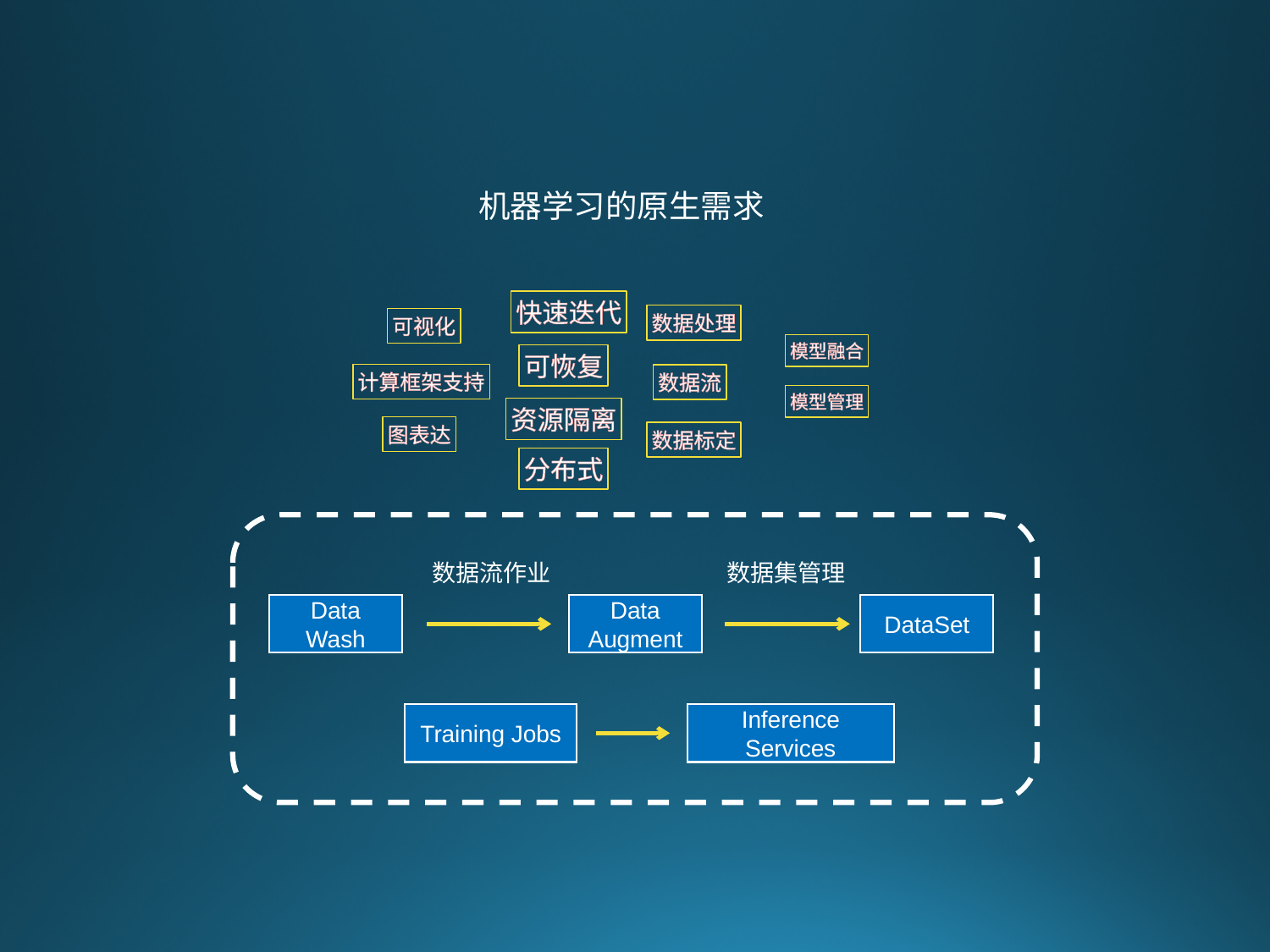

机器学习的原生需求
快速迭代
数据处理
可视化
模型融合
可恢复
计算框架支持
数据流
模型管理
资源隔离
图表达
数据标定
分布式

数据流作业
数据集管理
Data Wash
Data Augment
DataSet
Training Jobs
Inference Services